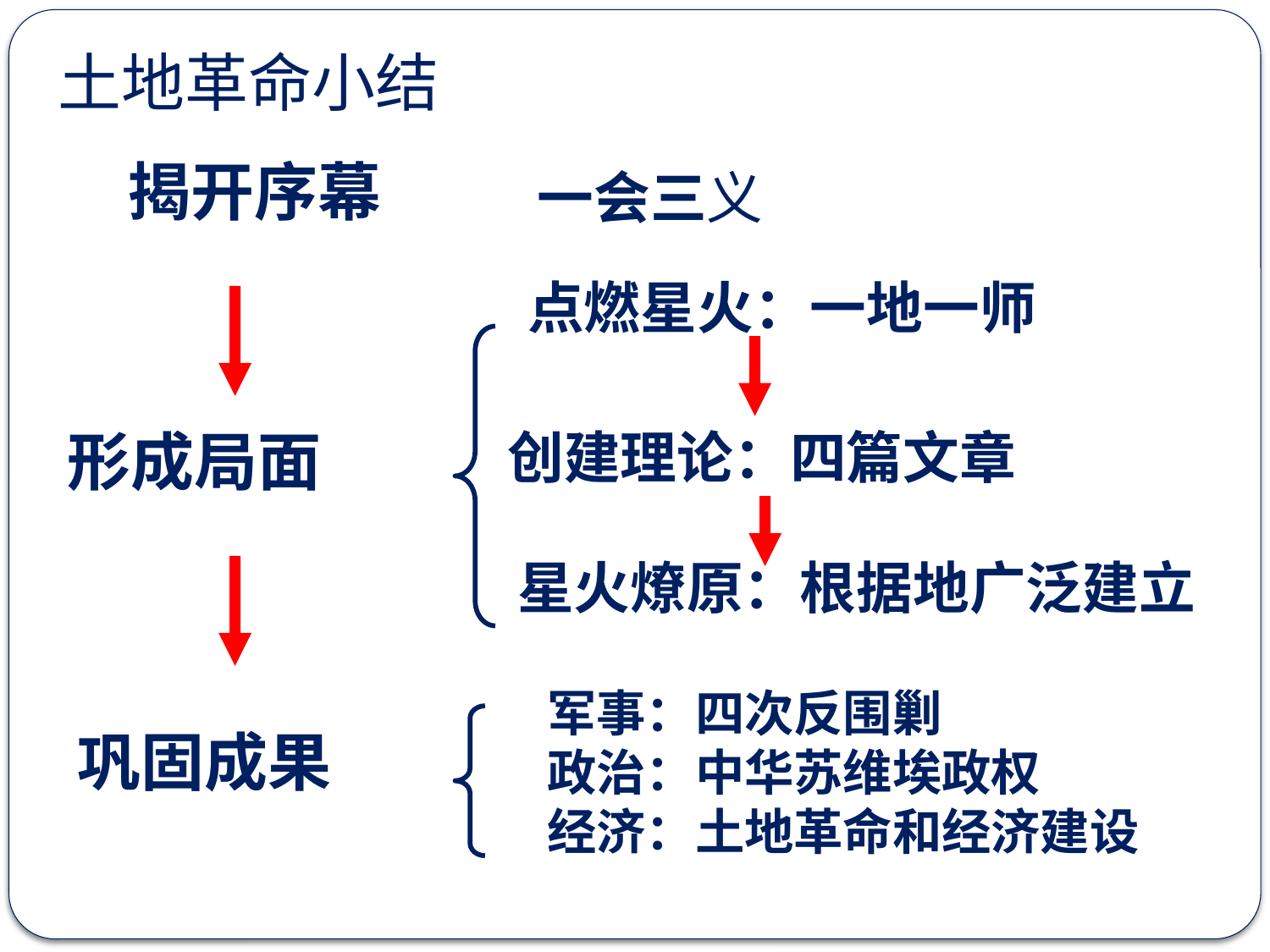

土地革命小结
揭开序幕
一会三义
点燃星火：一地一师

形成局面
创建理论：四篇文章

星火燎原：根据地广泛建立

军事：四次反围剿
政治：中华苏维埃政权
经济：土地革命和经济建设

巩固成果